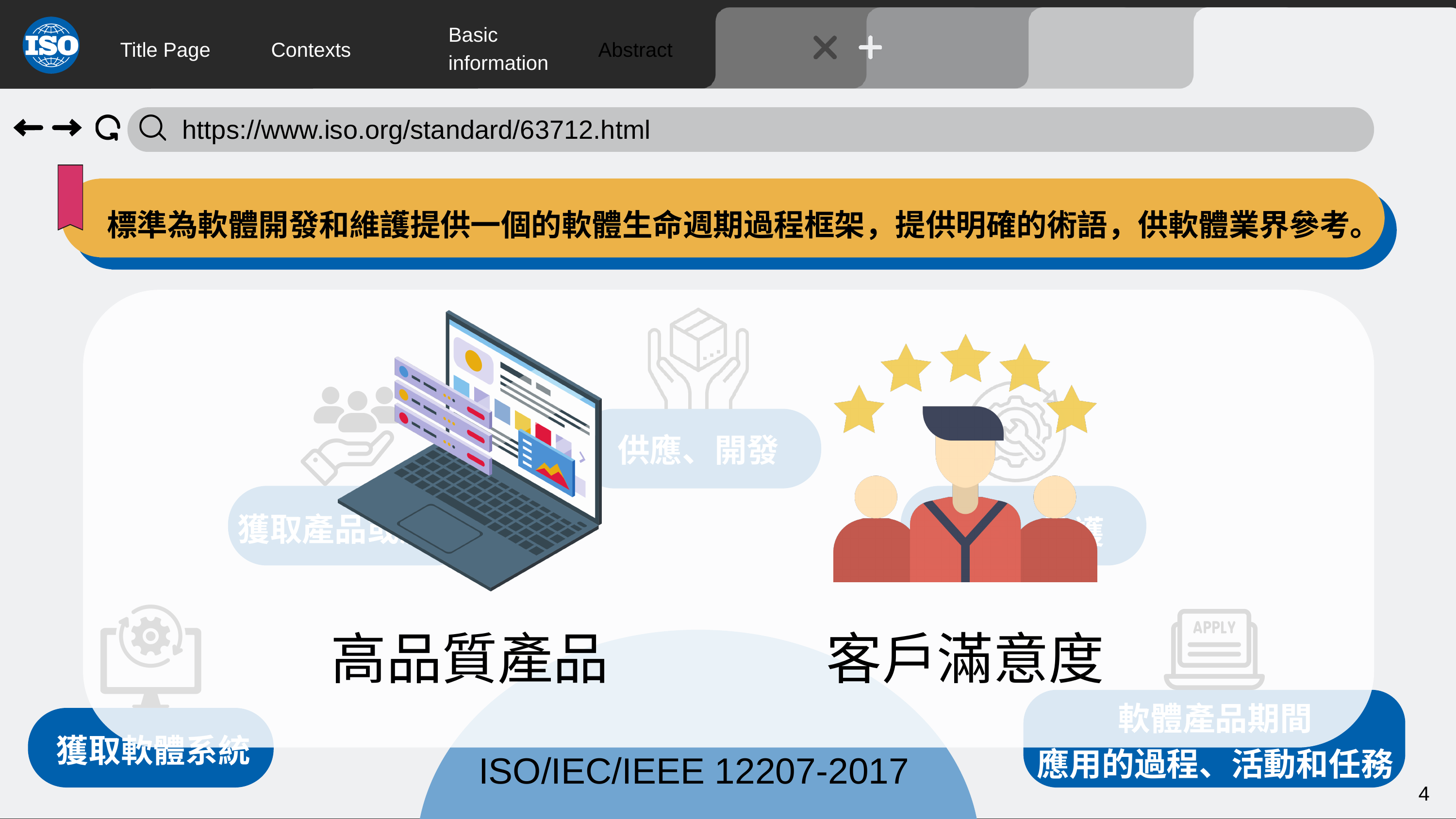

Title Page
Contexts

Abstract

Basic
information

       https://www.iso.org/standard/63712.html

標準為軟體開發和維護提供一個的軟體生命週期過程框架，提供明確的術語，供軟體業界參考。

供應、開發

運營、維護

獲取產品或服務

獲取軟體系統

軟體產品期間
應用的過程、活動和任務
高品質產品
客戶滿意度

ISO/IEC/IEEE 12207-2017
4